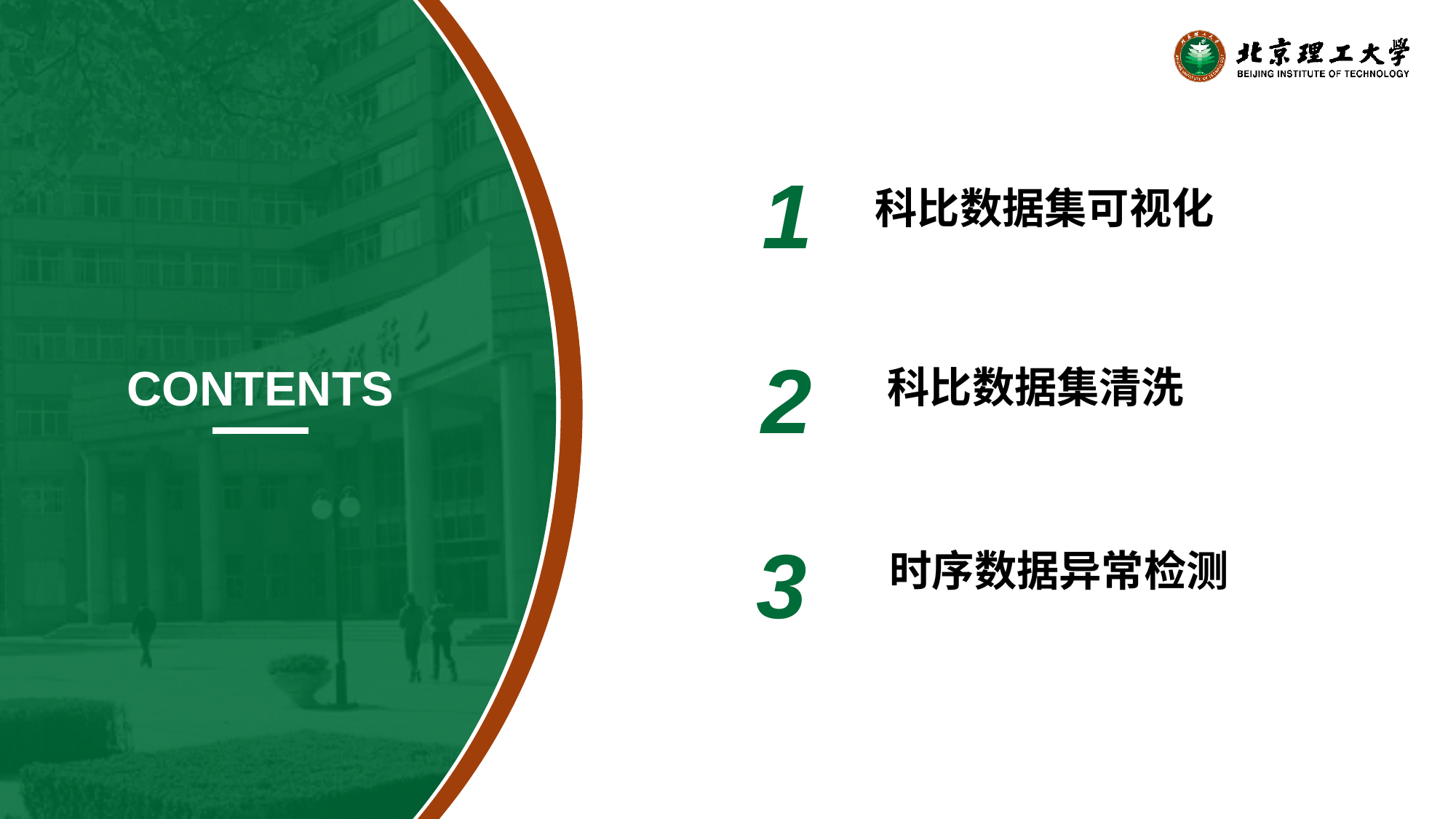

1
科比数据集可视化

2

科比数据集清洗

CONTENTS
3
  时序数据异常检测